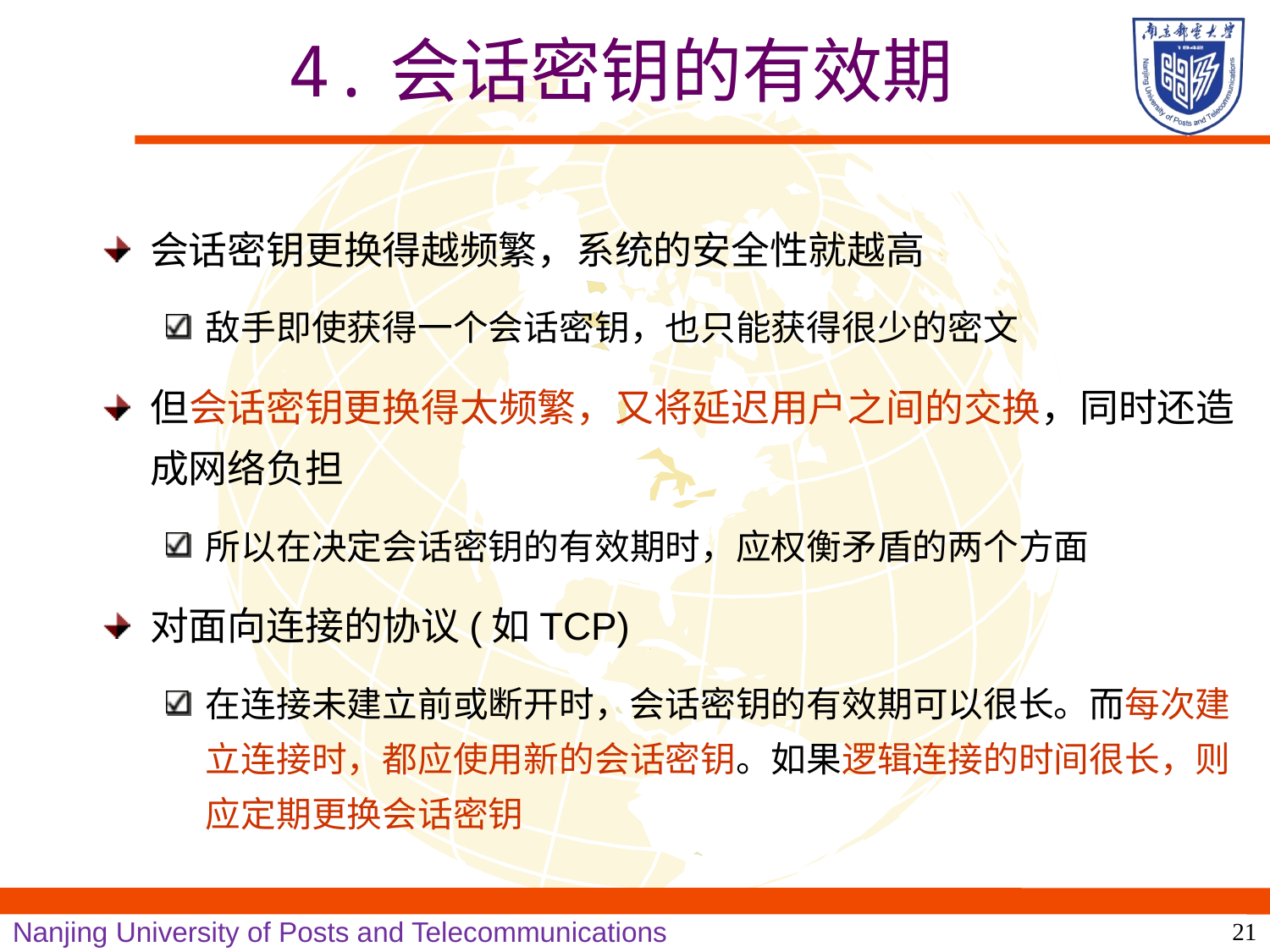

# 4.会话密钥的有效期
会话密钥更换得越频繁，系统的安全性就越高
敌手即使获得一个会话密钥，也只能获得很少的密文
但会话密钥更换得太频繁，又将延迟用户之间的交换，同时还造成网络负担
所以在决定会话密钥的有效期时，应权衡矛盾的两个方面
对面向连接的协议(如TCP)
在连接未建立前或断开时，会话密钥的有效期可以很长。而每次建立连接时，都应使用新的会话密钥。如果逻辑连接的时间很长，则应定期更换会话密钥
21